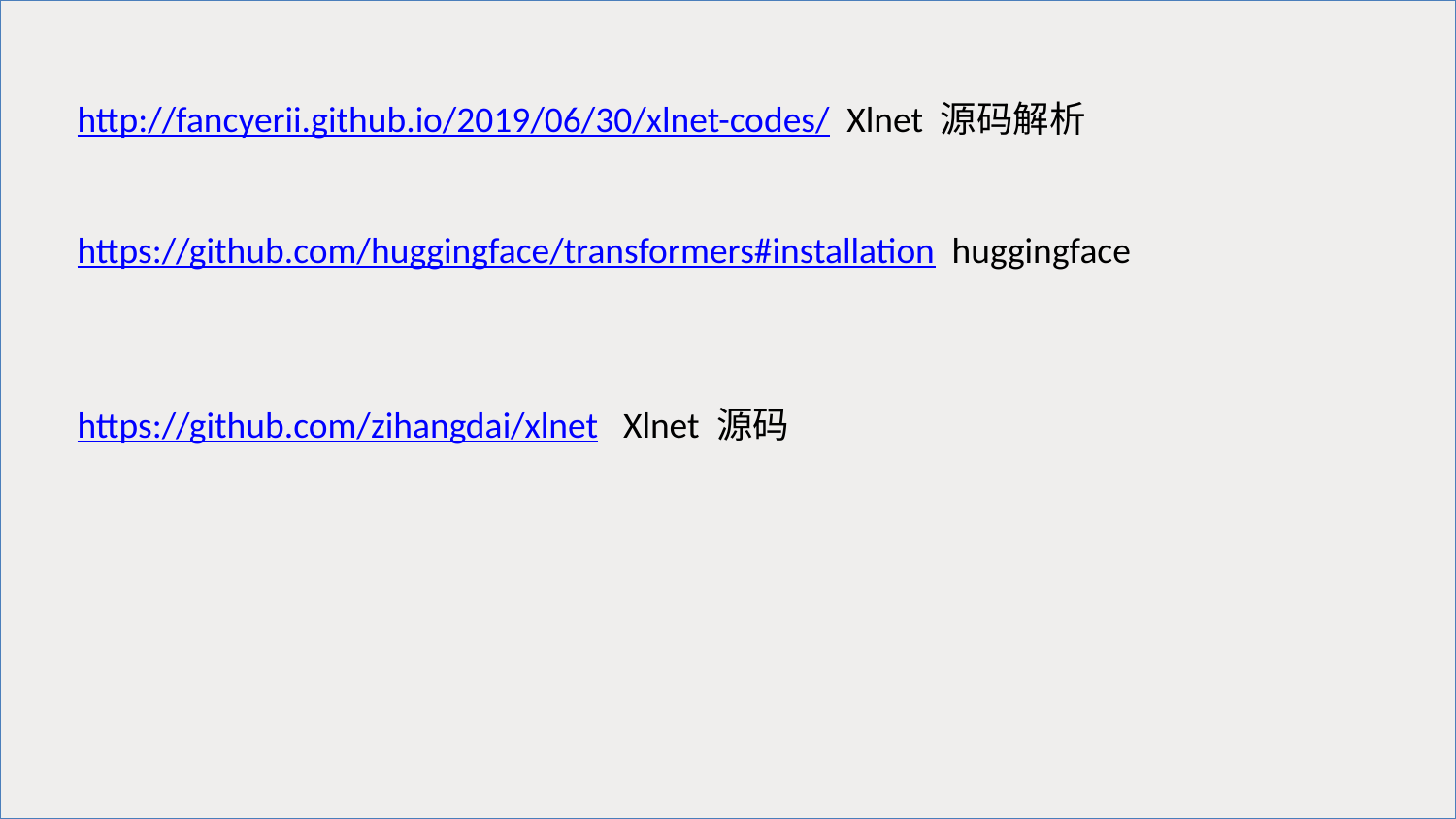

http://fancyerii.github.io/2019/06/30/xlnet-codes/  Xlnet 源码解析

https://github.com/huggingface/transformers#installation  huggingface

https://github.com/zihangdai/xlnet   Xlnet 源码